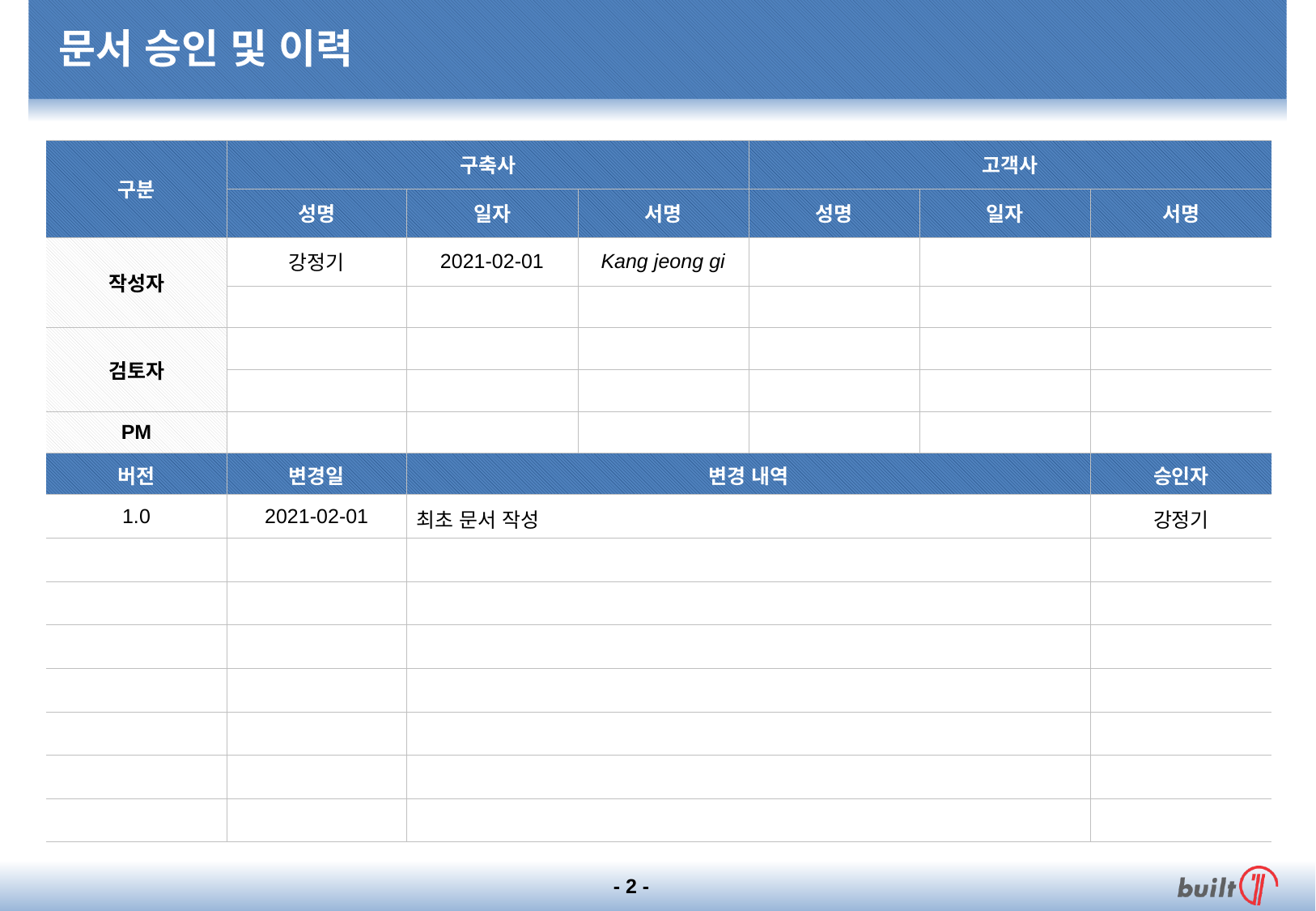

# 문서 승인 및 이력
| 구분 | 구축사 |  |  | 고객사 |  |  |
| --- | --- | --- | --- | --- | --- | --- |
|  | 성명 | 일자 | 서명 | 성명 | 일자 | 서명 |
| 작성자 | 강정기 | 2021-02-01 | Kang jeong gi |  |  |  |
|  |  |  |  |  |  |  |
| 검토자 |  |  |  |  |  |  |
|  |  |  |  |  |  |  |
| PM |  |  |  |  |  |  |
| 버전 | 변경일 | 변경 내역 | 승인자 |
| --- | --- | --- | --- |
| 1.0 | 2021-02-01 | 최초 문서 작성 | 강정기 |
|  |  |  |  |
|  |  |  |  |
|  |  |  |  |
|  |  |  |  |
|  |  |  |  |
|  |  |  |  |
|  |  |  |  |